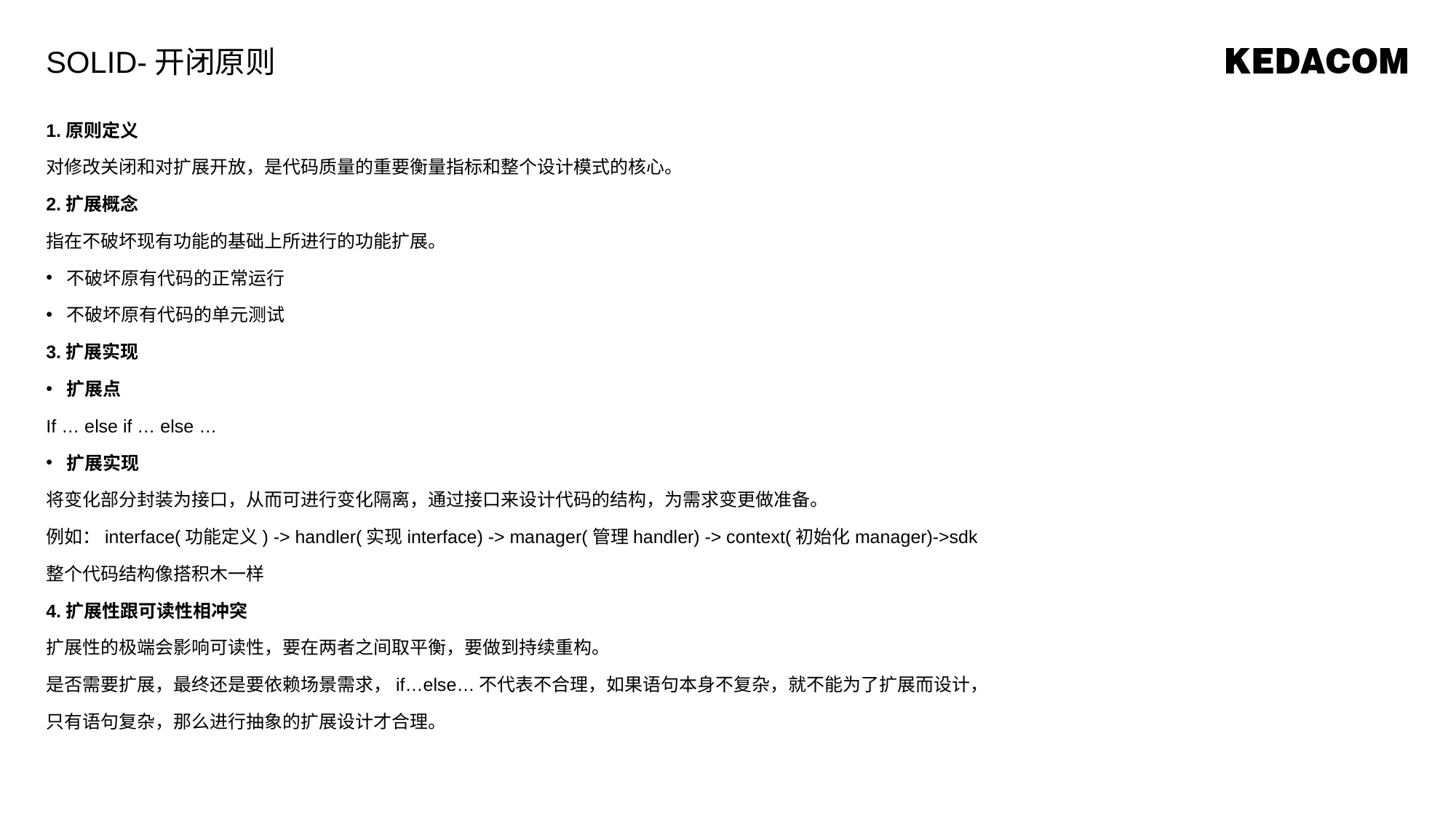

SOLID-开闭原则
1.原则定义
对修改关闭和对扩展开放，是代码质量的重要衡量指标和整个设计模式的核心。
2.扩展概念
指在不破坏现有功能的基础上所进行的功能扩展。
不破坏原有代码的正常运行
不破坏原有代码的单元测试
3.扩展实现
扩展点
If … else if … else …
扩展实现
将变化部分封装为接口，从而可进行变化隔离，通过接口来设计代码的结构，为需求变更做准备。
例如：interface(功能定义) -> handler(实现interface) -> manager(管理handler) -> context(初始化manager)->sdk
整个代码结构像搭积木一样
4.扩展性跟可读性相冲突
扩展性的极端会影响可读性，要在两者之间取平衡，要做到持续重构。
是否需要扩展，最终还是要依赖场景需求，if…else…不代表不合理，如果语句本身不复杂，就不能为了扩展而设计，
只有语句复杂，那么进行抽象的扩展设计才合理。